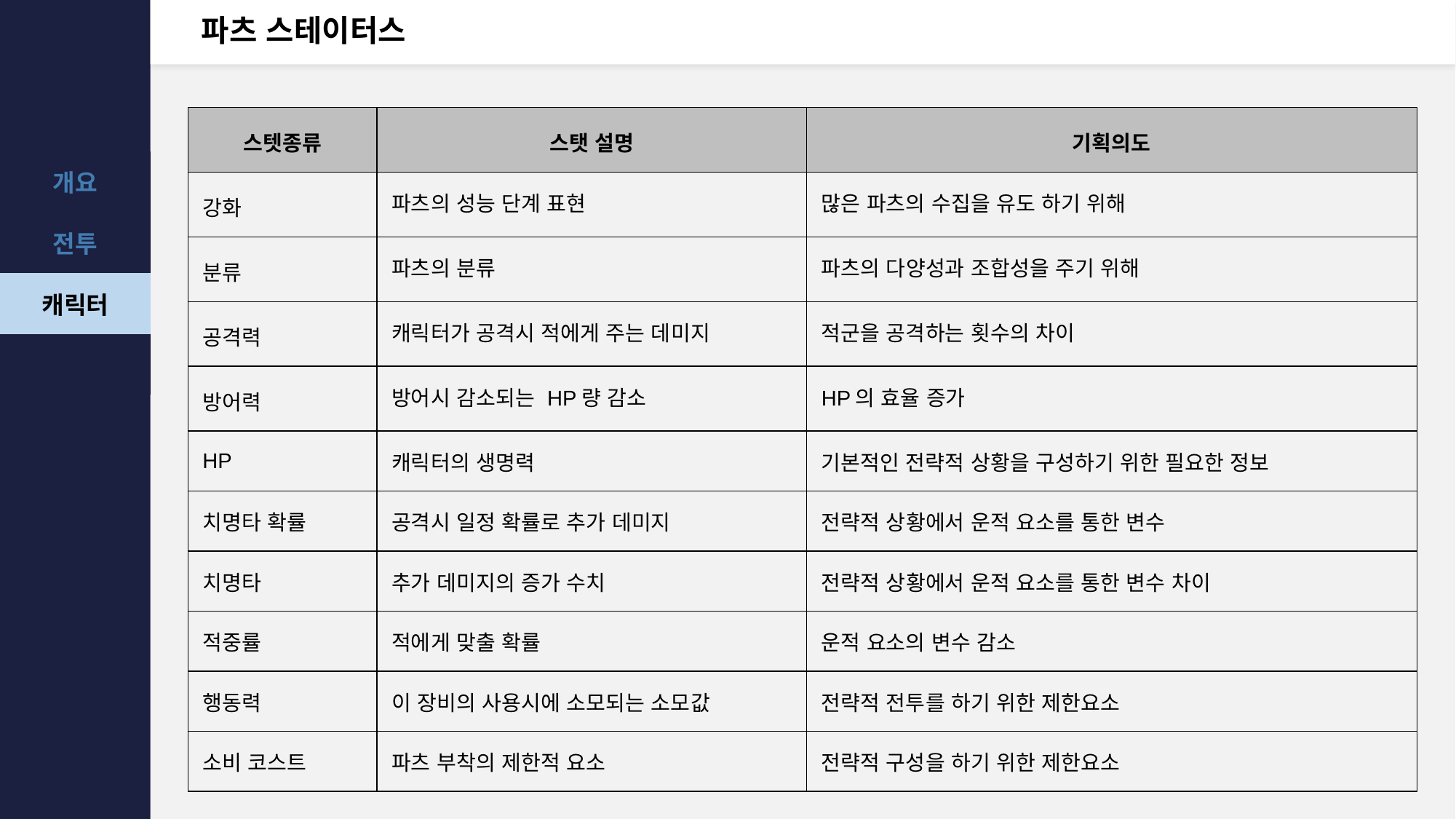

# 파츠 스테이터스
| 스텟종류 | 스탯 설명 | 기획의도 |
| --- | --- | --- |
| 강화 | 파츠의 성능 단계 표현 | 많은 파츠의 수집을 유도 하기 위해 |
| 분류 | 파츠의 분류 | 파츠의 다양성과 조합성을 주기 위해 |
| 공격력 | 캐릭터가 공격시 적에게 주는 데미지 | 적군을 공격하는 횟수의 차이 |
| 방어력 | 방어시 감소되는 HP량 감소 | HP의 효율 증가 |
| HP | 캐릭터의 생명력 | 기본적인 전략적 상황을 구성하기 위한 필요한 정보 |
| 치명타 확률 | 공격시 일정 확률로 추가 데미지 | 전략적 상황에서 운적 요소를 통한 변수 |
| 치명타 | 추가 데미지의 증가 수치 | 전략적 상황에서 운적 요소를 통한 변수 차이 |
| 적중률 | 적에게 맞출 확률 | 운적 요소의 변수 감소 |
| 행동력 | 이 장비의 사용시에 소모되는 소모값 | 전략적 전투를 하기 위한 제한요소 |
| 소비 코스트 | 파츠 부착의 제한적 요소 | 전략적 구성을 하기 위한 제한요소 |